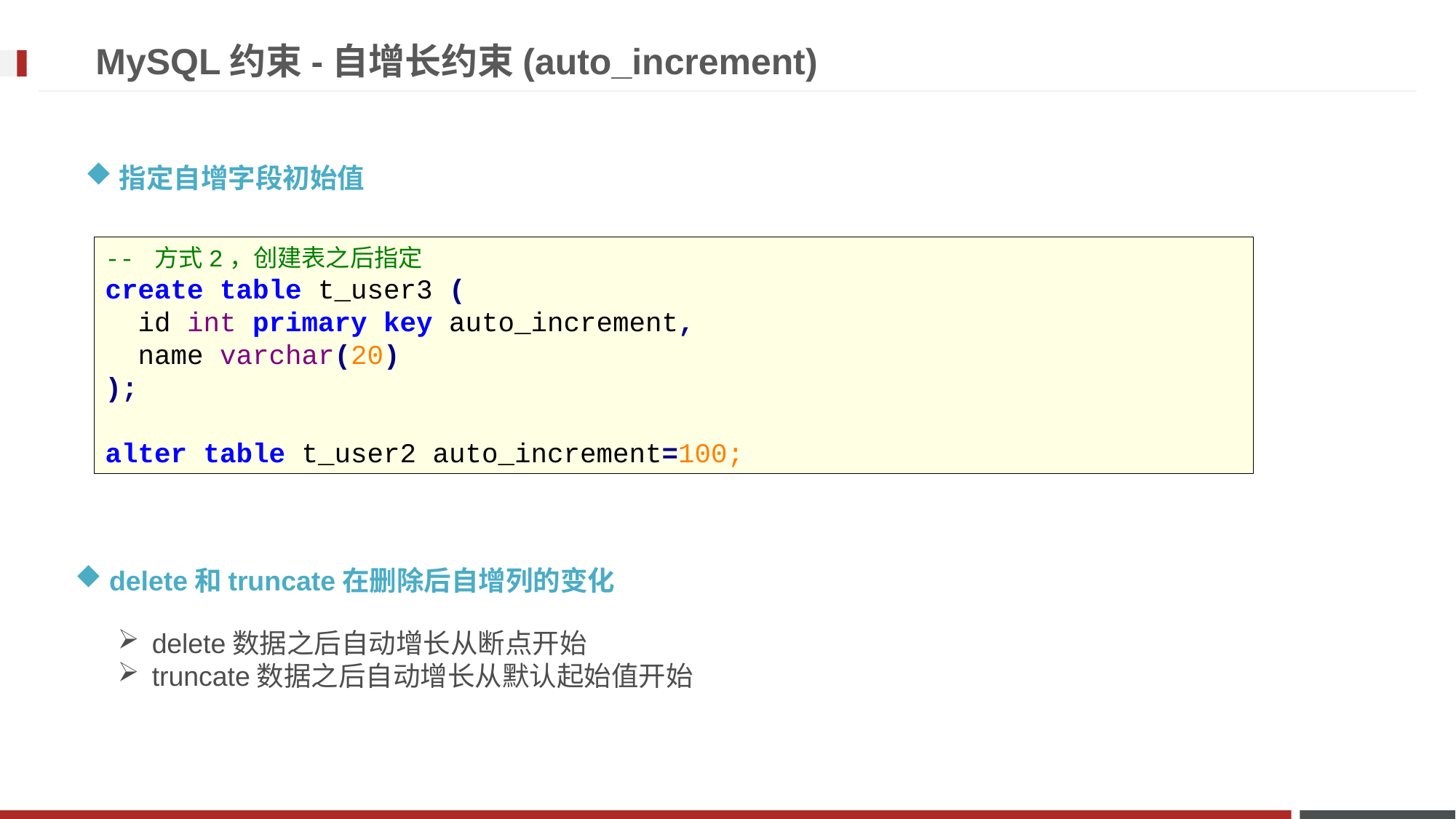

# MySQL约束-自增长约束(auto_increment)
指定自增字段初始值
-- 方式2，创建表之后指定
create table t_user3 (
  id int primary key auto_increment,
  name varchar(20)
);

alter table t_user2 auto_increment=100;
delete和truncate在删除后自增列的变化
delete数据之后自动增长从断点开始
truncate数据之后自动增长从默认起始值开始